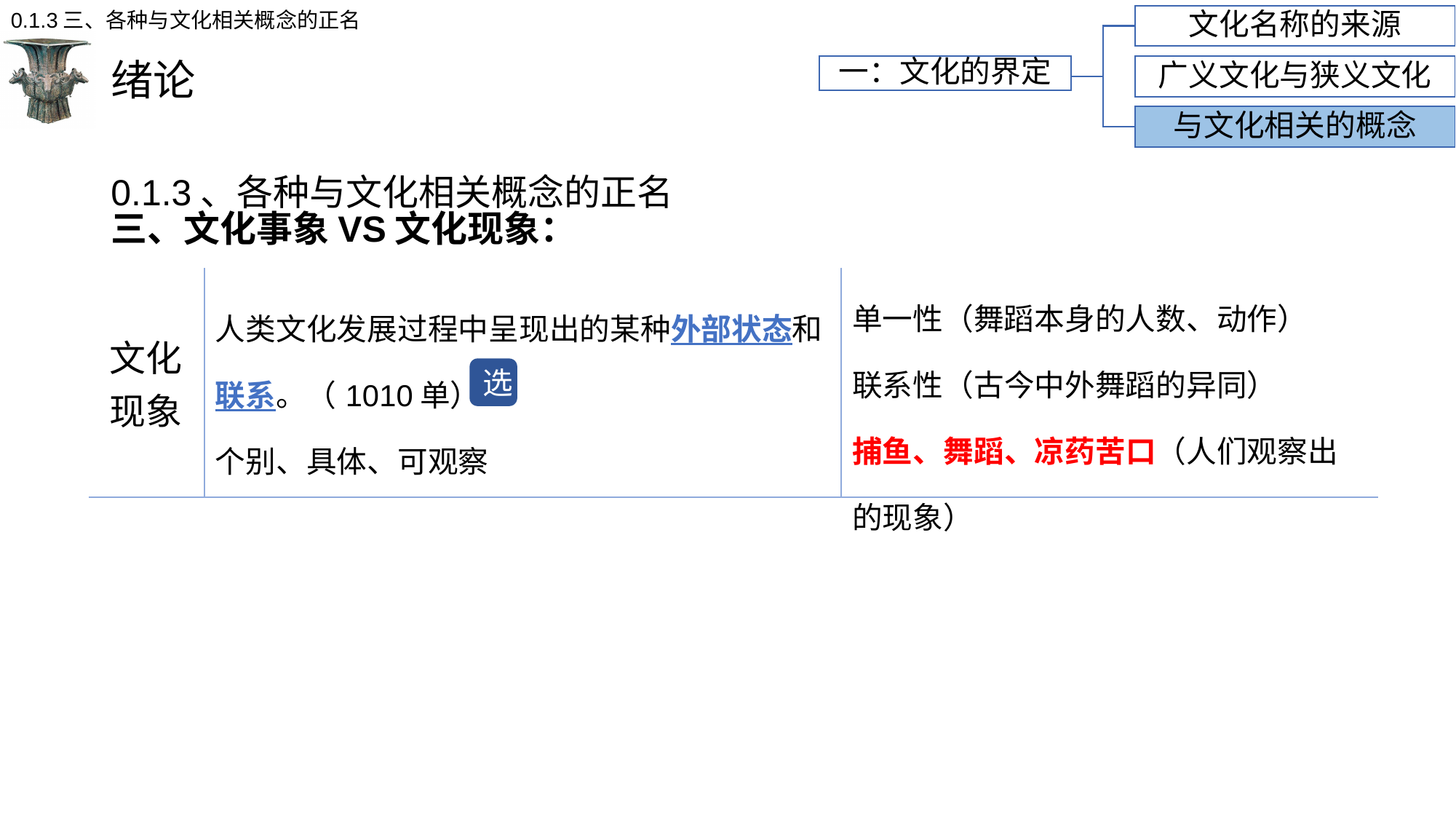

0.1.3三、各种与文化相关概念的正名
文化名称的来源

# 绪论
一：文化的界定
广义文化与狭义文化

与文化相关的概念
0.1.3、各种与文化相关概念的正名

三、文化事象VS文化现象：

| 文化 现象 | 人类文化发展过程中呈现出的某种外部状态和联系。（1010单） 个别、具体、可观察 | 单一性（舞蹈本身的人数、动作） 联系性（古今中外舞蹈的异同） 捕鱼、舞蹈、凉药苦口（人们观察出的现象） |
| --- | --- | --- |
选
51